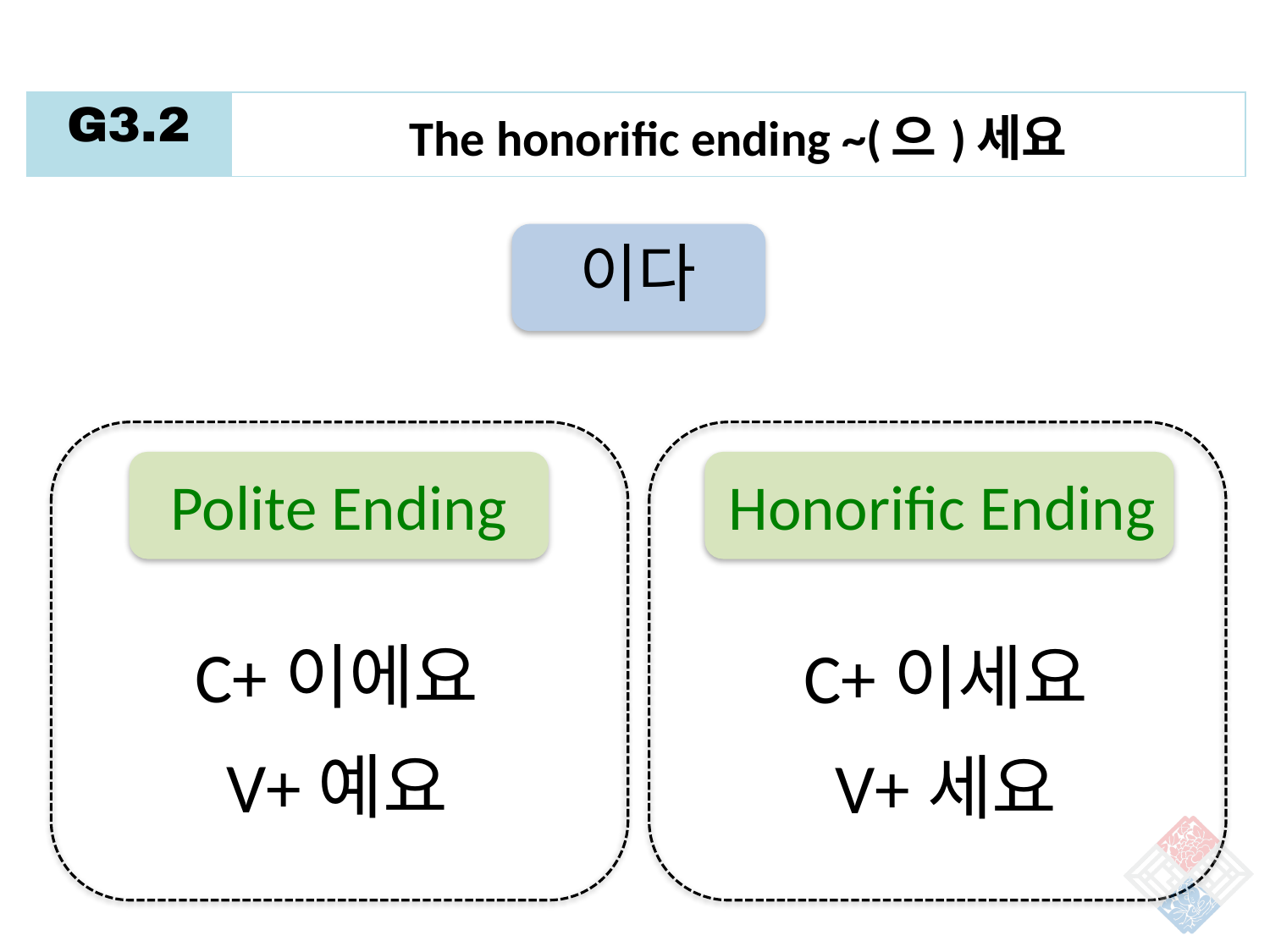

| G3.2 | The honorific ending ~(으)세요 |
| --- | --- |

이다

Polite Ending
Honorific Ending
C+이에요
V+예요
C+이세요
V+세요